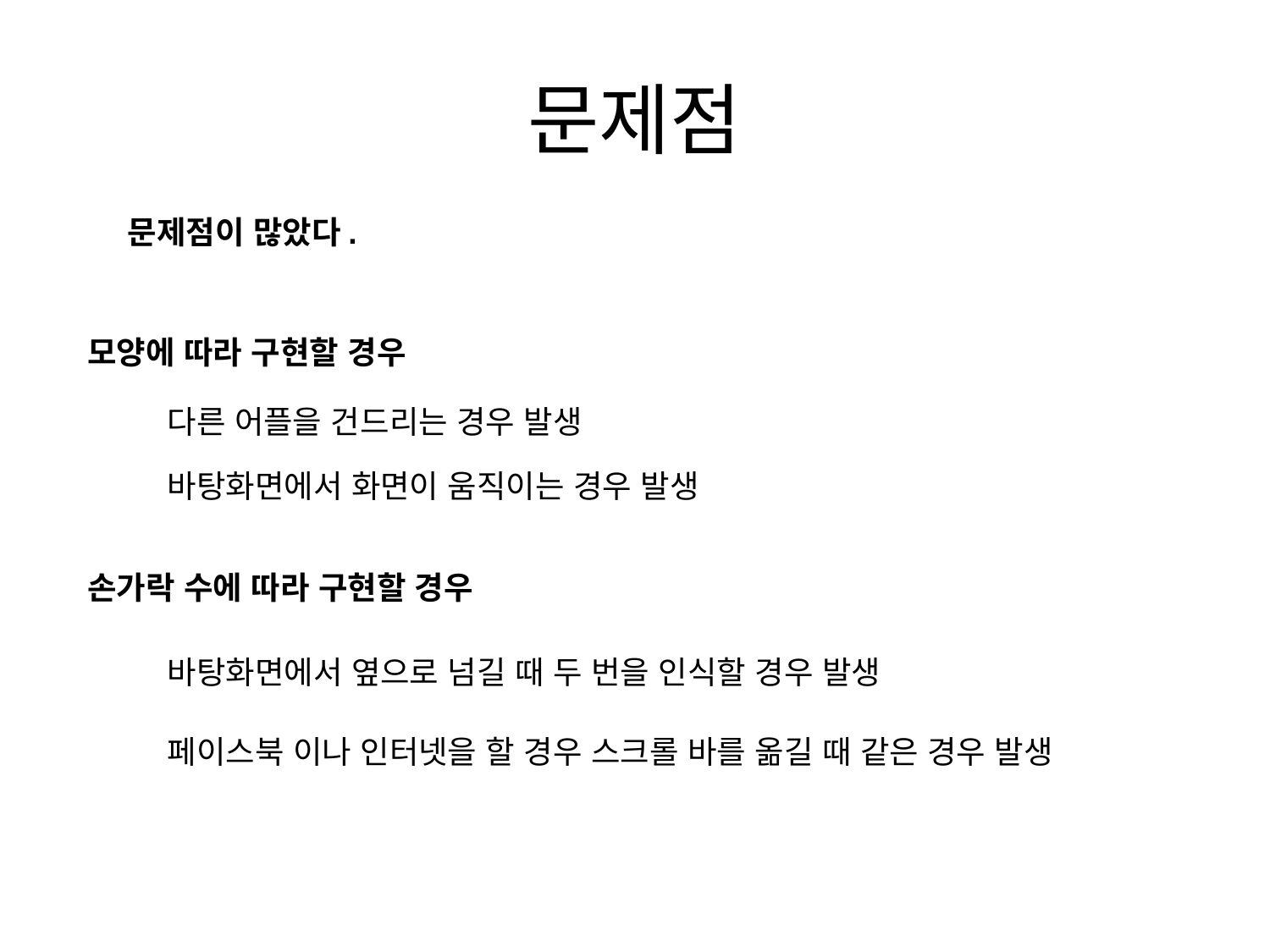

# 문제점
문제점이 많았다.
문제점이 많았다.

모양에 따라 할 경우 다른 어플을 건드리는 경우도 있고 바탕화면에서는 화면이 움직일수도있었다. 제외
손가락 모양에 따라 하는것도 문제점이있었다. 바탕화면에서 옆으로 넘길 때 두번 인식을 할 수 있는 경우도 있고 페이스북이나 인터넷을 할경우 스크롤 바를 움직일때 또한 이런 경우가 발생할수 있었다.
모양에 따라 구현할 경우
다른 어플을 건드리는 경우 발생
바탕화면에서 화면이 움직이는 경우 발생
손가락 수에 따라 구현할 경우
바탕화면에서 옆으로 넘길 때 두 번을 인식할 경우 발생
페이스북 이나 인터넷을 할 경우 스크롤 바를 옮길 때 같은 경우 발생